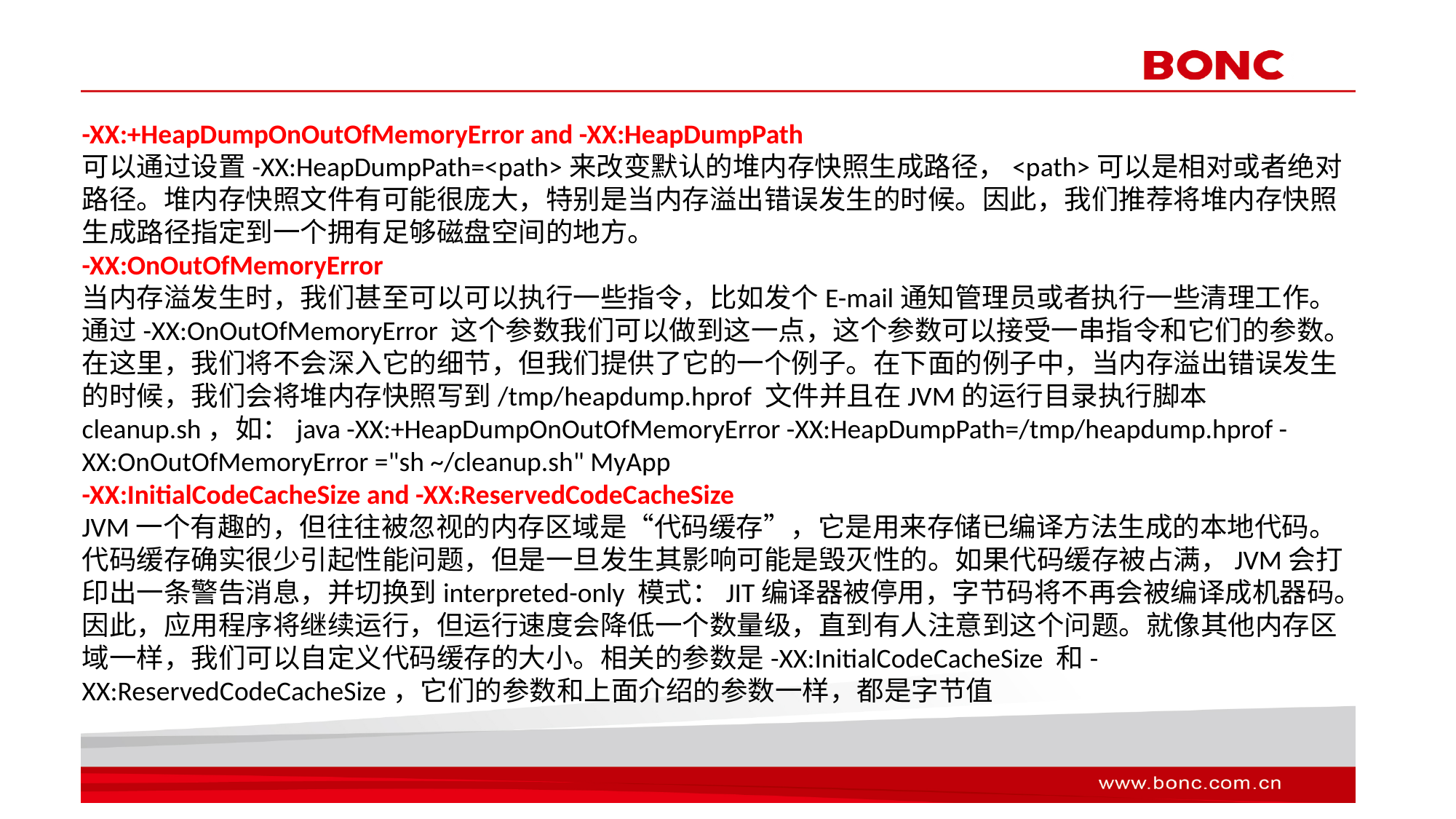

-XX:+HeapDumpOnOutOfMemoryError and -XX:HeapDumpPath
可以通过设置-XX:HeapDumpPath=<path>来改变默认的堆内存快照生成路径，<path>可以是相对或者绝对路径。堆内存快照文件有可能很庞大，特别是当内存溢出错误发生的时候。因此，我们推荐将堆内存快照生成路径指定到一个拥有足够磁盘空间的地方。
-XX:OnOutOfMemoryError
当内存溢发生时，我们甚至可以可以执行一些指令，比如发个E-mail通知管理员或者执行一些清理工作。通过-XX:OnOutOfMemoryError 这个参数我们可以做到这一点，这个参数可以接受一串指令和它们的参数。在这里，我们将不会深入它的细节，但我们提供了它的一个例子。在下面的例子中，当内存溢出错误发生的时候，我们会将堆内存快照写到/tmp/heapdump.hprof 文件并且在JVM的运行目录执行脚本cleanup.sh，如：java -XX:+HeapDumpOnOutOfMemoryError -XX:HeapDumpPath=/tmp/heapdump.hprof -XX:OnOutOfMemoryError ="sh ~/cleanup.sh" MyApp
-XX:InitialCodeCacheSize and -XX:ReservedCodeCacheSize
JVM一个有趣的，但往往被忽视的内存区域是“代码缓存”，它是用来存储已编译方法生成的本地代码。代码缓存确实很少引起性能问题，但是一旦发生其影响可能是毁灭性的。如果代码缓存被占满，JVM会打印出一条警告消息，并切换到interpreted-only 模式：JIT编译器被停用，字节码将不再会被编译成机器码。因此，应用程序将继续运行，但运行速度会降低一个数量级，直到有人注意到这个问题。就像其他内存区域一样，我们可以自定义代码缓存的大小。相关的参数是-XX:InitialCodeCacheSize 和-XX:ReservedCodeCacheSize，它们的参数和上面介绍的参数一样，都是字节值